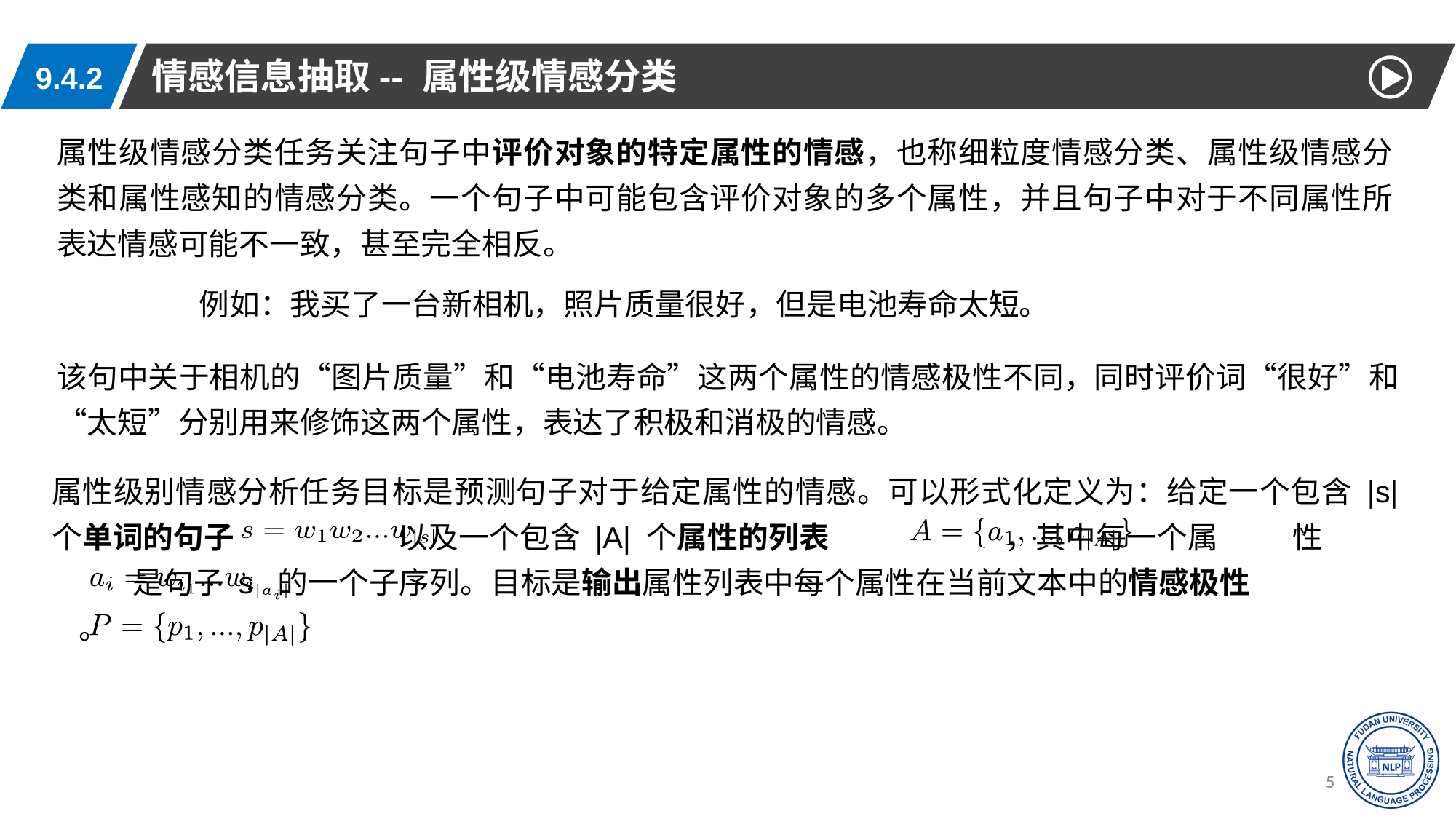

情感信息抽取-- 属性级情感分类
9.4.2

属性级情感分类任务关注句子中评价对象的特定属性的情感，也称细粒度情感分类、属性级情感分类和属性感知的情感分类。一个句子中可能包含评价对象的多个属性，并且句子中对于不同属性所表达情感可能不一致，甚至完全相反。
例如：我买了一台新相机，照片质量很好，但是电池寿命太短。
该句中关于相机的“图片质量”和“电池寿命”这两个属性的情感极性不同，同时评价词“很好”和“太短”分别用来修饰这两个属性，表达了积极和消极的情感。
属性级别情感分析任务目标是预测句子对于给定属性的情感。可以形式化定义为：给定一个包含 |s| 个单词的句子                        以及一个包含 |A| 个属性的列表                          ，其中每一个属           性                        是句子 s  的一个子序列。目标是输出属性列表中每个属性在当前文本中的情感极性                           。

50